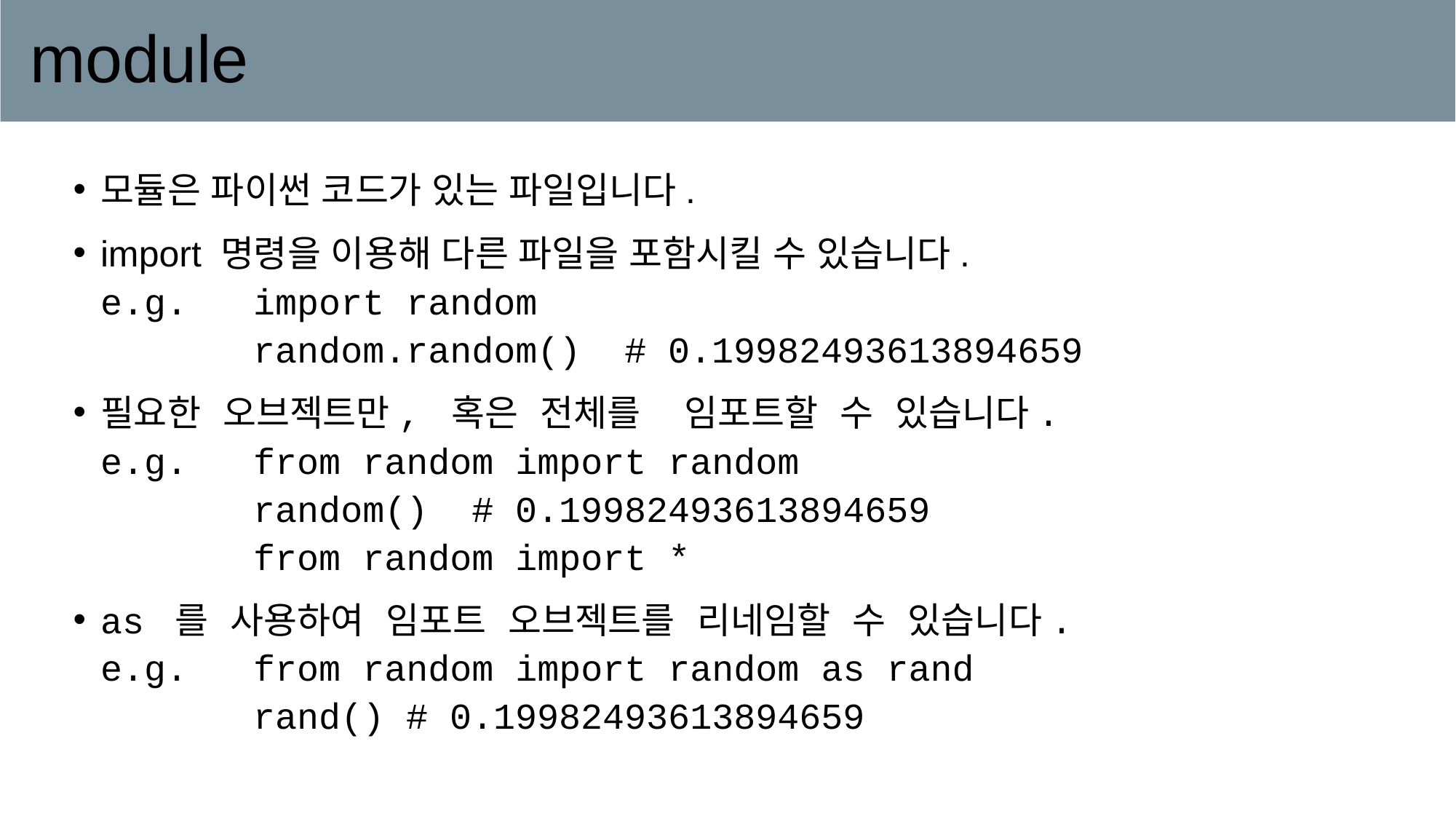

# module
모듈은 파이썬 코드가 있는 파일입니다.
import 명령을 이용해 다른 파일을 포함시킬 수 있습니다.
e.g.   import random
       random.random()  # 0.19982493613894659
필요한 오브젝트만, 혹은 전체를  임포트할 수 있습니다.
e.g.   from random import random
       random()  # 0.19982493613894659
       from random import *
as 를 사용하여 임포트 오브젝트를 리네임할 수 있습니다.
e.g.   from random import random as rand
       rand() # 0.19982493613894659